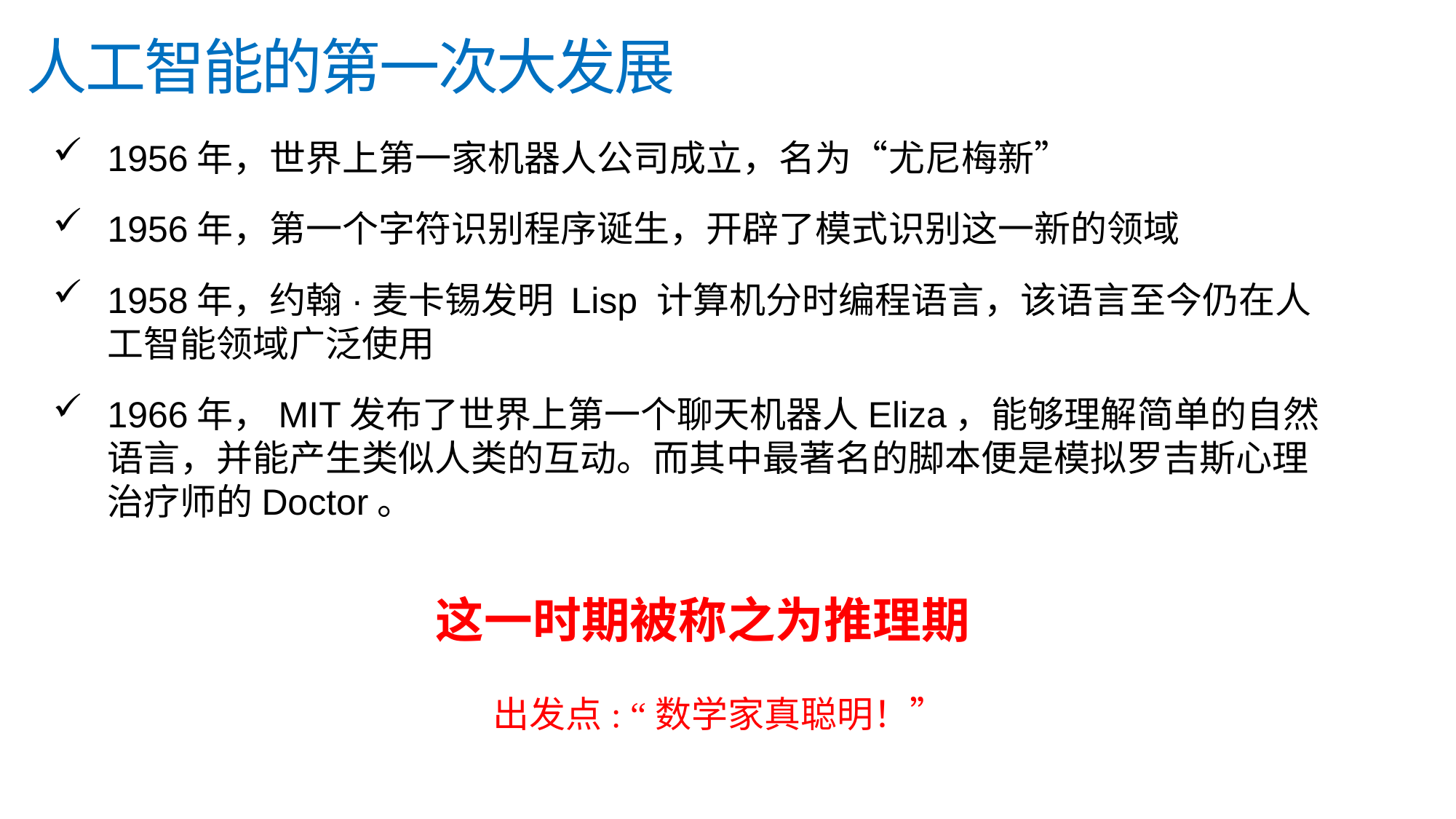

人工智能的第一次大发展
1956年，世界上第一家机器人公司成立，名为“尤尼梅新”
1956年，第一个字符识别程序诞生，开辟了模式识别这一新的领域
1958年，约翰·麦卡锡发明 Lisp 计算机分时编程语言，该语言至今仍在人工智能领域广泛使用
1966年，MIT发布了世界上第一个聊天机器人Eliza，能够理解简单的自然语言，并能产生类似人类的互动。而其中最著名的脚本便是模拟罗吉斯心理治疗师的Doctor。
这一时期被称之为推理期

   出发点: “数学家真聪明！”